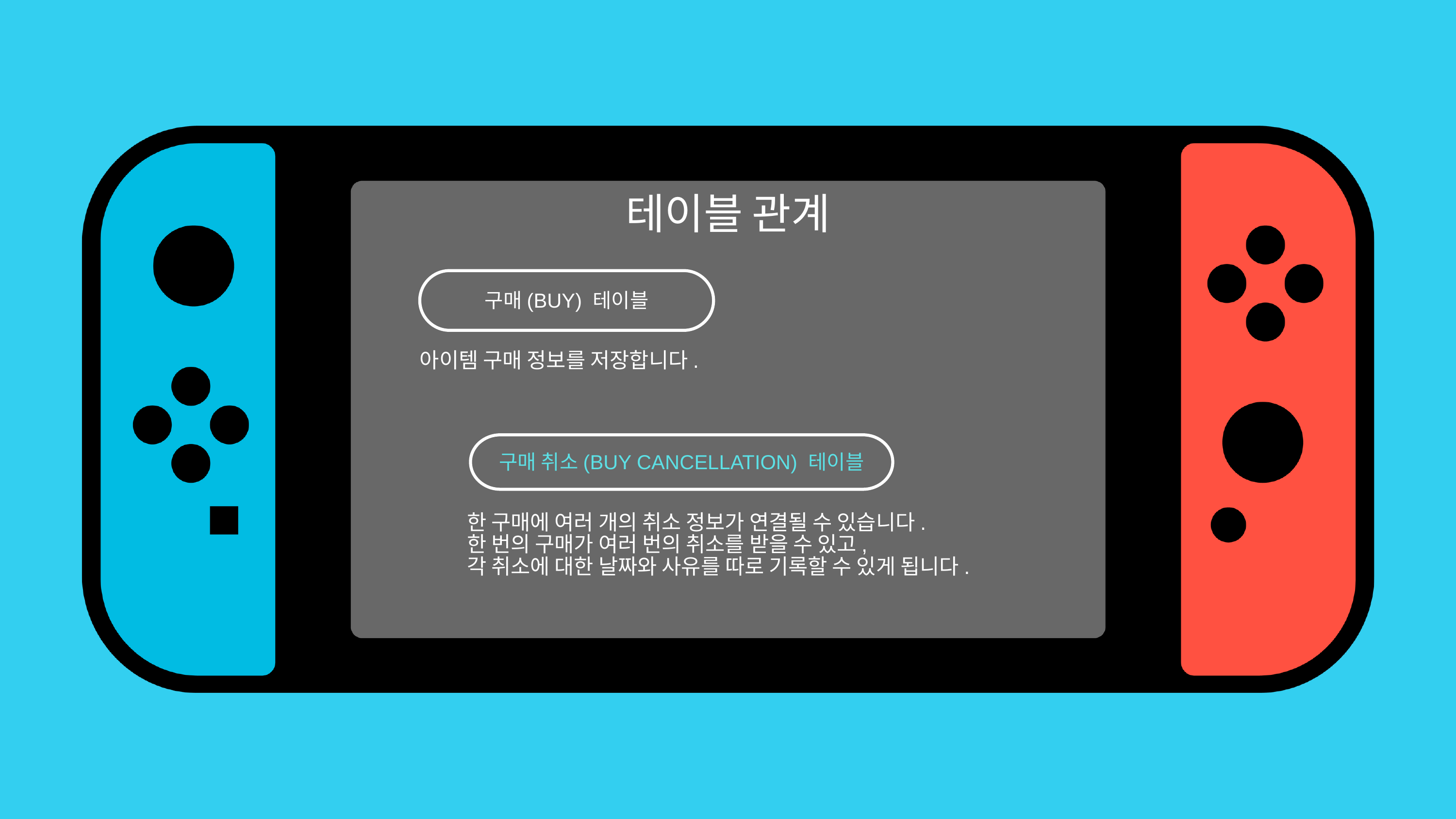

테이블 관계

구매(BUY) 테이블
아이템 구매 정보를 저장합니다.

구매 취소(BUY CANCELLATION) 테이블
한 구매에 여러 개의 취소 정보가 연결될 수 있습니다.
한 번의 구매가 여러 번의 취소를 받을 수 있고,
각 취소에 대한 날짜와 사유를 따로 기록할 수 있게 됩니다.